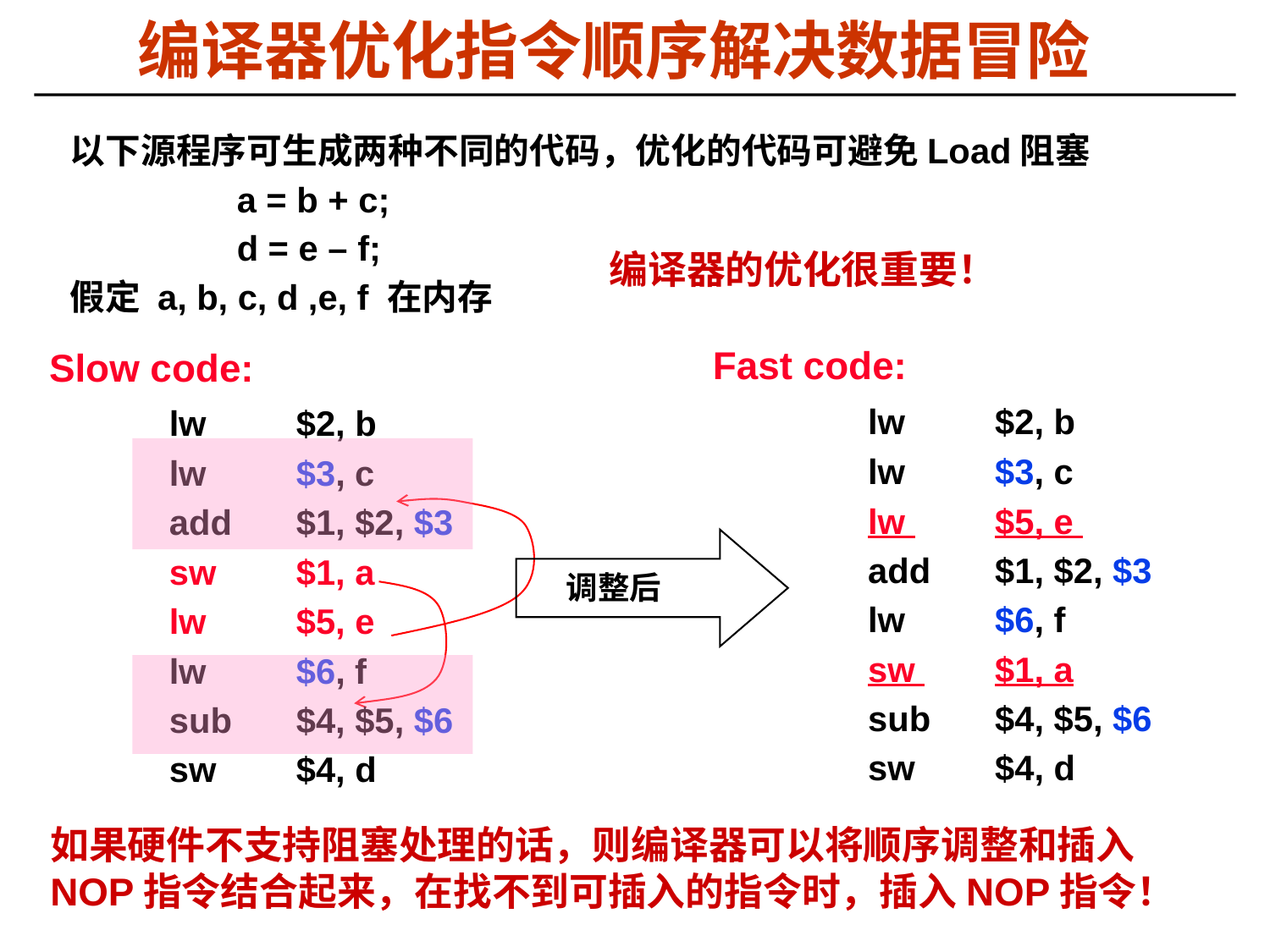

# 编译器优化指令顺序解决数据冒险
以下源程序可生成两种不同的代码，优化的代码可避免Load阻塞
		a = b + c;
		d = e – f;
假定 a, b, c, d ,e, f 在内存
编译器的优化很重要！
 Slow code:
	lw	$2, b
	lw 	$3, c
	add 	$1, $2, $3
	sw  	$1, a
	lw 	$5, e
	lw 	$6, f
	sub 	$4, $5, $6
	sw	$4, d
Fast code:
		lw 	$2, b
		lw 	$3, c
		lw 	$5, e
		add 	$1, $2, $3
		lw 	$6, f
		sw 	$1, a
		sub 	$4, $5, $6
		sw	$4, d

调整后

如果硬件不支持阻塞处理的话，则编译器可以将顺序调整和插入NOP指令结合起来，在找不到可插入的指令时，插入NOP指令！